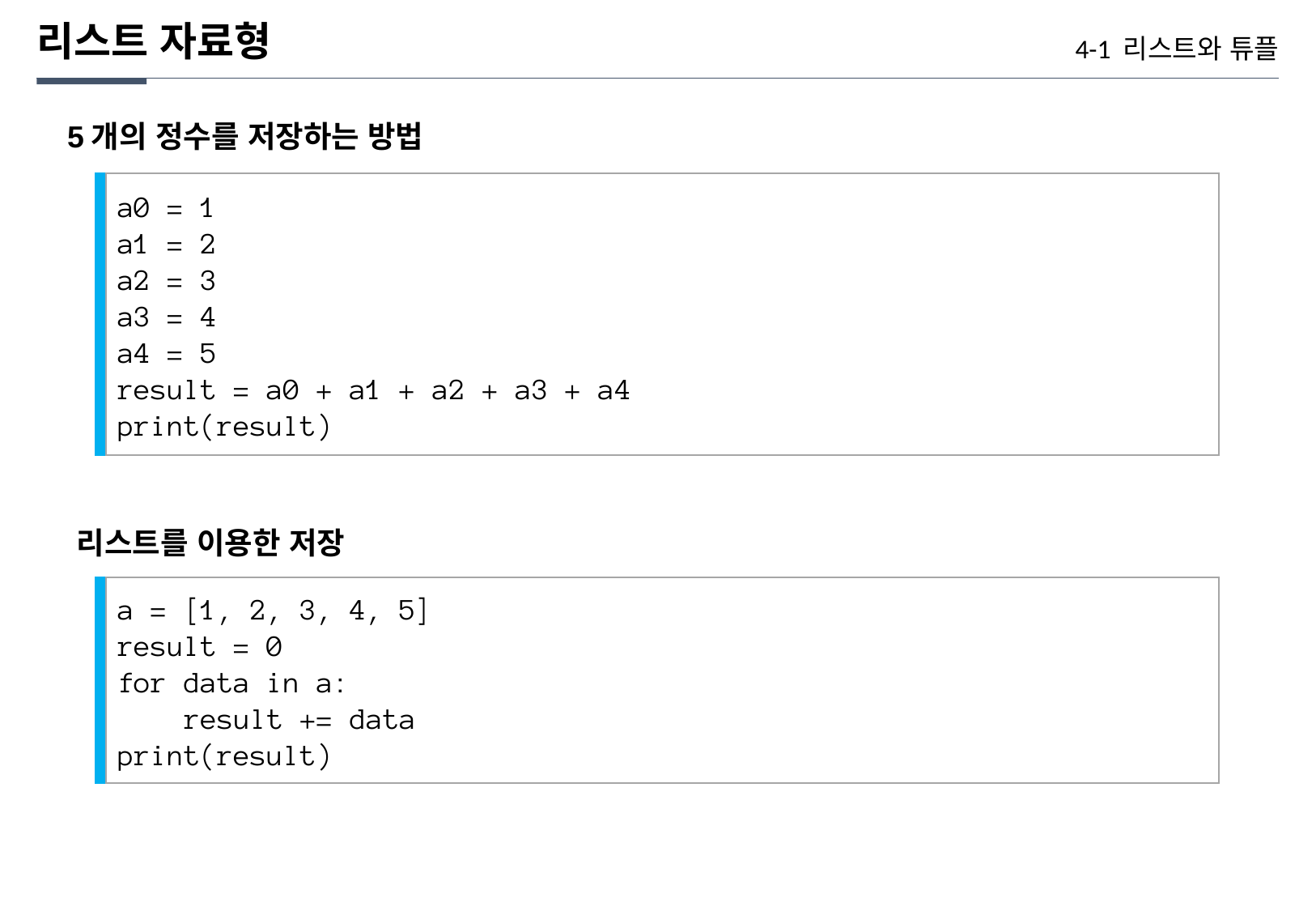

리스트 자료형
4-1 리스트와 튜플
5개의 정수를 저장하는 방법

a0 = 1
a1 = 2
a2 = 3
a3 = 4
a4 = 5
result = a0 + a1 + a2 + a3 + a4
print(result)
리스트를 이용한 저장

a = [1, 2, 3, 4, 5]
result = 0
for data in a:
    result += data
print(result)